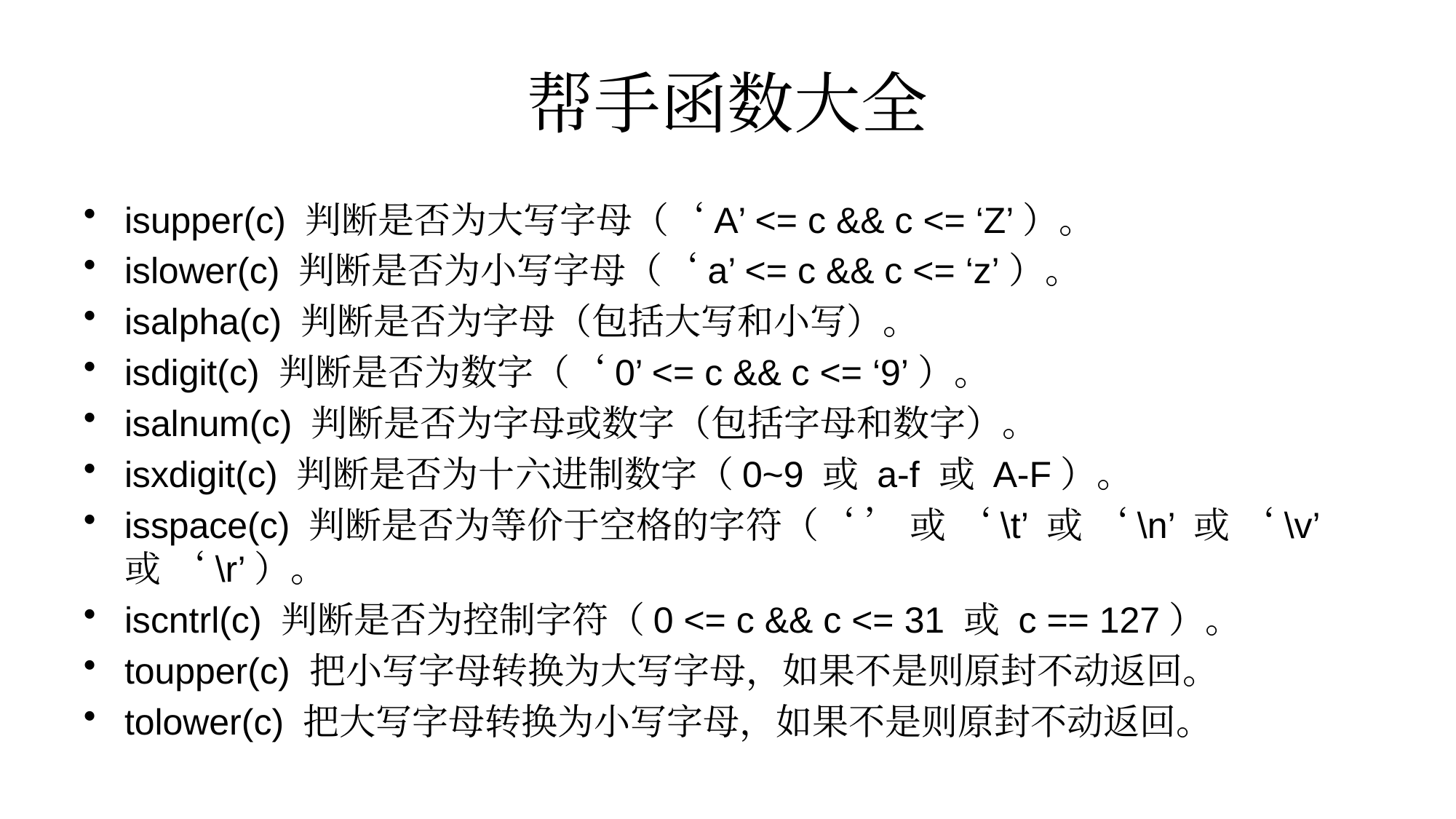

# 帮手函数大全
isupper(c) 判断是否为大写字母（‘A’ <= c && c <= ‘Z’）。
islower(c) 判断是否为小写字母（‘a’ <= c && c <= ‘z’）。
isalpha(c) 判断是否为字母（包括大写和小写）。
isdigit(c) 判断是否为数字（‘0’ <= c && c <= ‘9’）。
isalnum(c) 判断是否为字母或数字（包括字母和数字）。
isxdigit(c) 判断是否为十六进制数字（0~9 或 a-f 或 A-F）。
isspace(c) 判断是否为等价于空格的字符（‘ ’ 或 ‘\t’ 或 ‘\n’ 或 ‘\v’ 或 ‘\r’）。
iscntrl(c) 判断是否为控制字符（0 <= c && c <= 31 或 c == 127）。
toupper(c) 把小写字母转换为大写字母，如果不是则原封不动返回。
tolower(c) 把大写字母转换为小写字母，如果不是则原封不动返回。